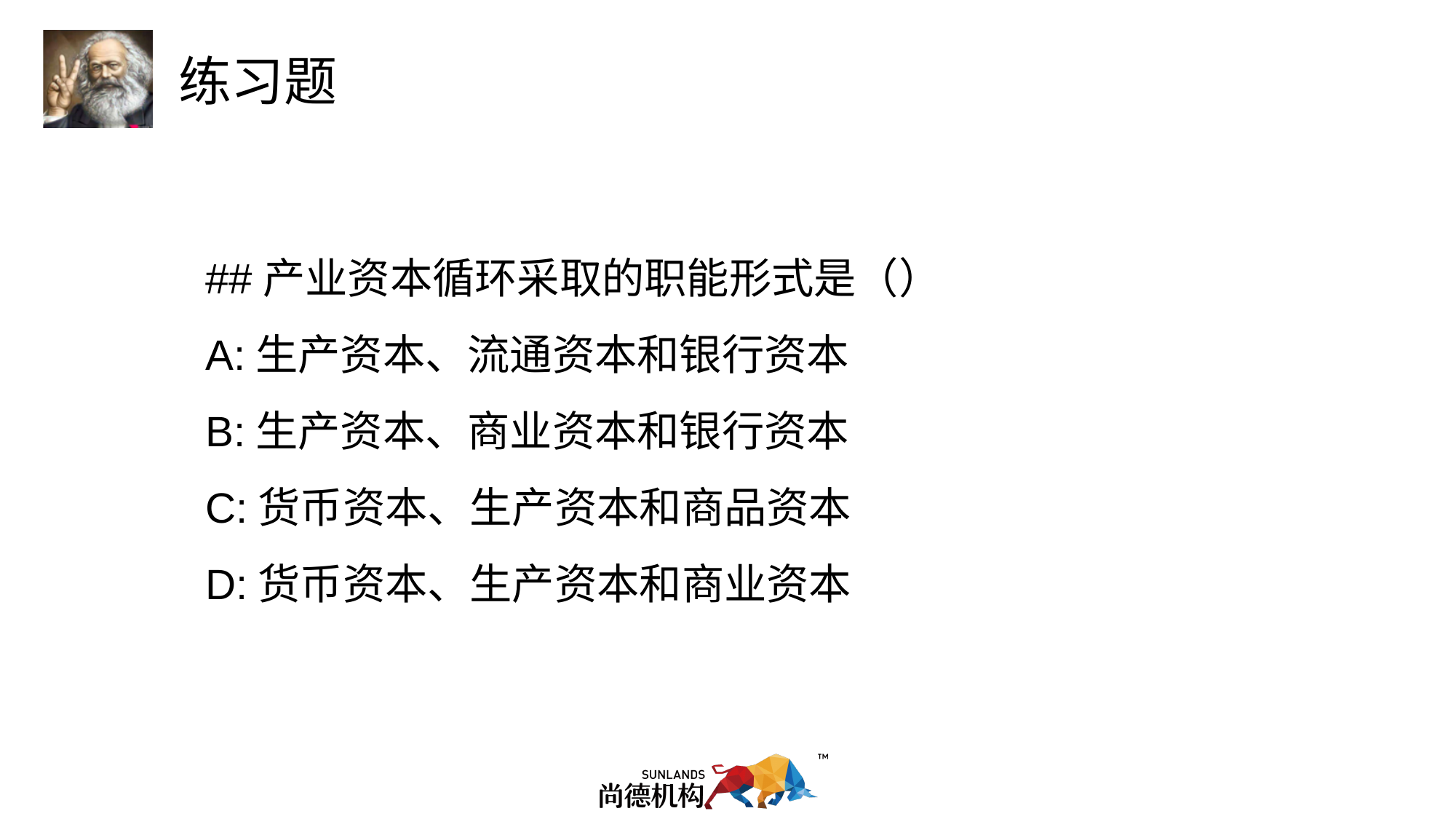

##产业资本循环采取的职能形式是（）
A:生产资本、流通资本和银行资本
B:生产资本、商业资本和银行资本
C:货币资本、生产资本和商品资本
D:货币资本、生产资本和商业资本